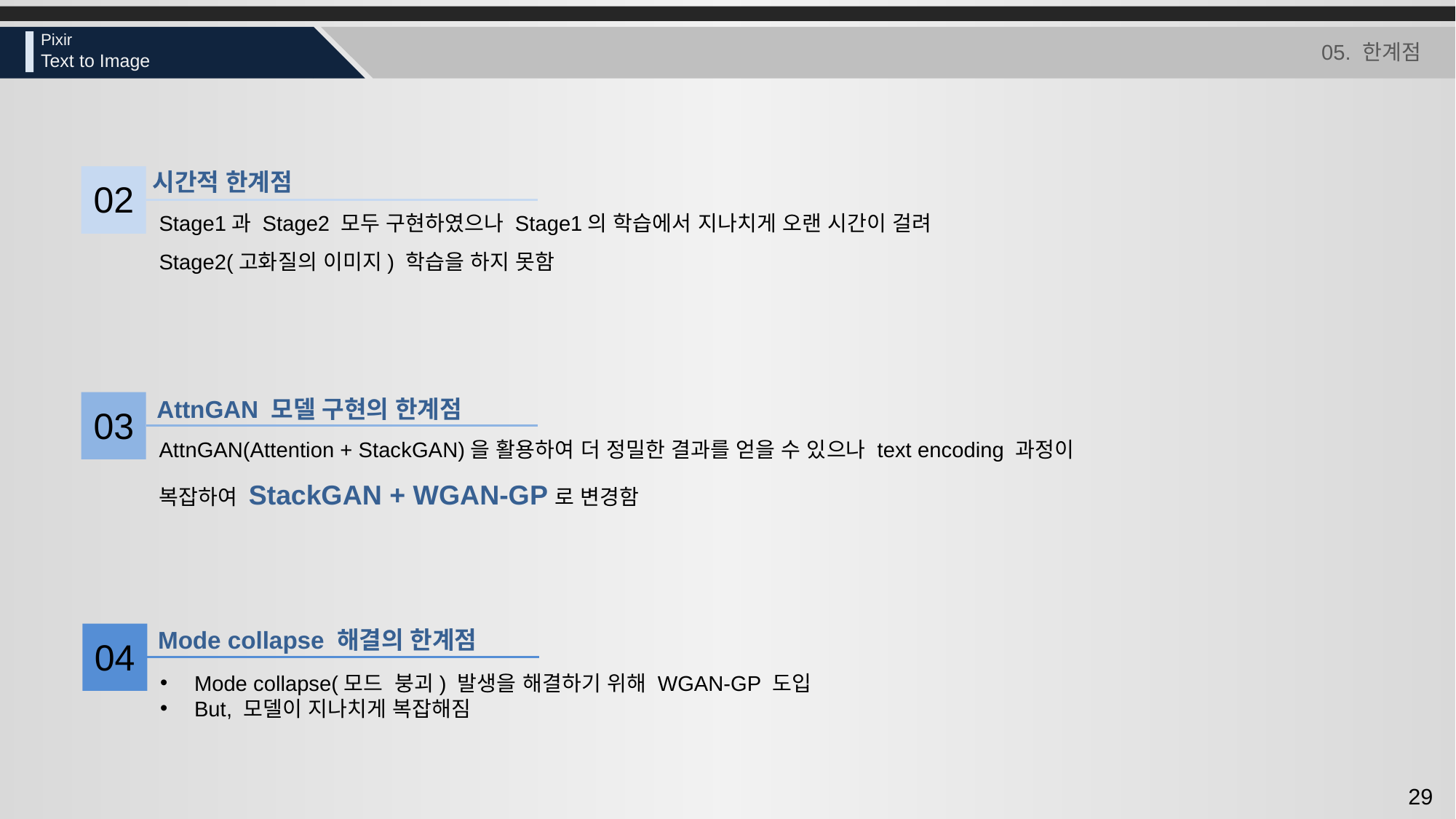

# 05. 한계점
시간적 한계점

02
Stage1과 Stage2 모두 구현하였으나 Stage1의 학습에서 지나치게 오랜 시간이 걸려 Stage2(고화질의 이미지) 학습을 하지 못함
AttnGAN 모델 구현의 한계점

03
AttnGAN(Attention + StackGAN)을 활용하여 더 정밀한 결과를 얻을 수 있으나 text encoding 과정이 복잡하여 StackGAN + WGAN-GP로 변경함
Mode collapse 해결의 한계점

04
Mode collapse(모드  붕괴) 발생을 해결하기 위해 WGAN-GP 도입
But, 모델이 지나치게 복잡해짐